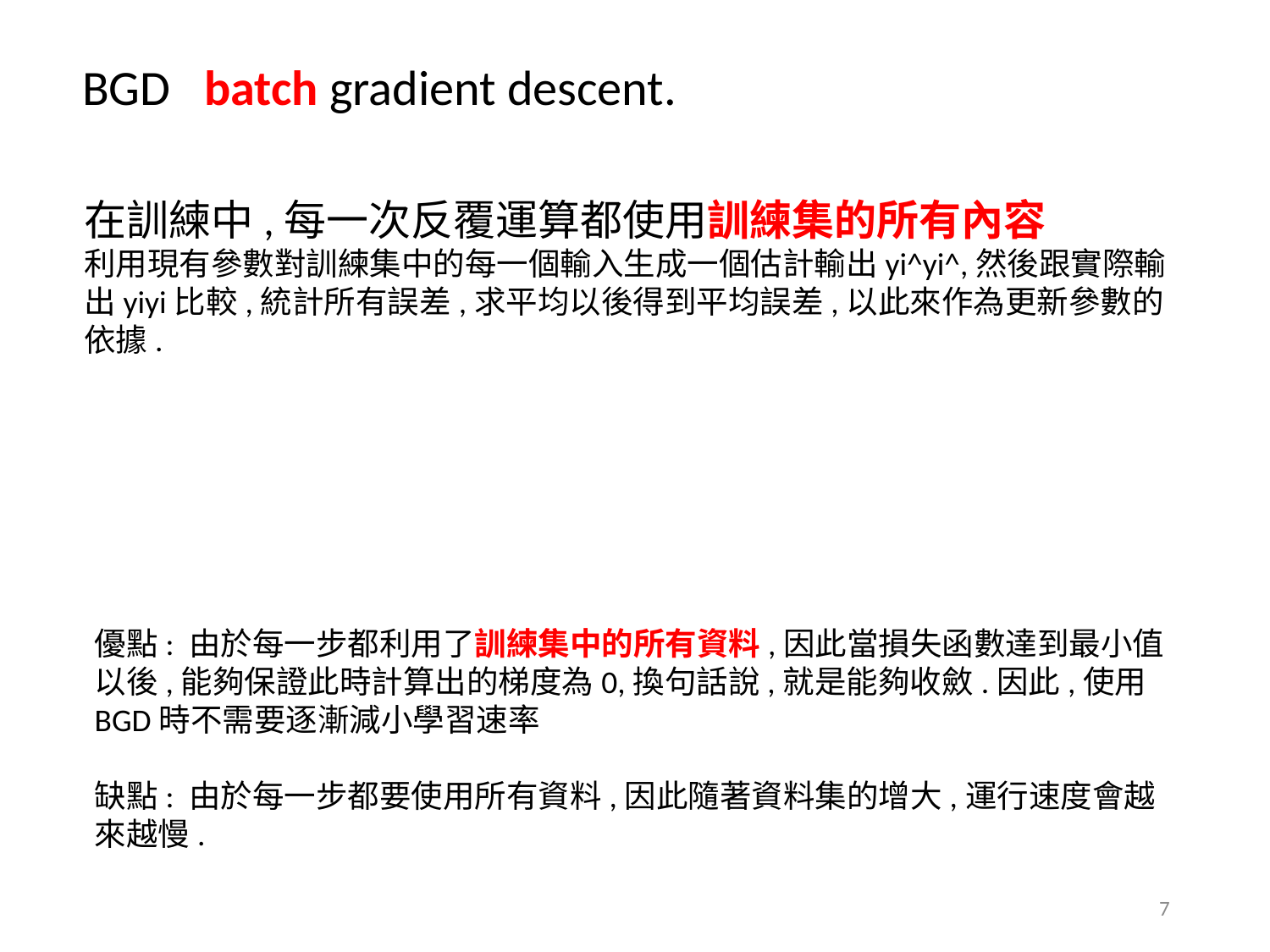

BGD   batch gradient descent.
在訓練中,每一次反覆運算都使用訓練集的所有內容
利用現有參數對訓練集中的每一個輸入生成一個估計輸出yi^yi^,然後跟實際輸出yiyi比較,統計所有誤差,求平均以後得到平均誤差,以此來作為更新參數的依據.
優點: 由於每一步都利用了訓練集中的所有資料,因此當損失函數達到最小值以後,能夠保證此時計算出的梯度為0,換句話說,就是能夠收斂.因此,使用BGD時不需要逐漸減小學習速率

缺點: 由於每一步都要使用所有資料,因此隨著資料集的增大,運行速度會越來越慢.
7